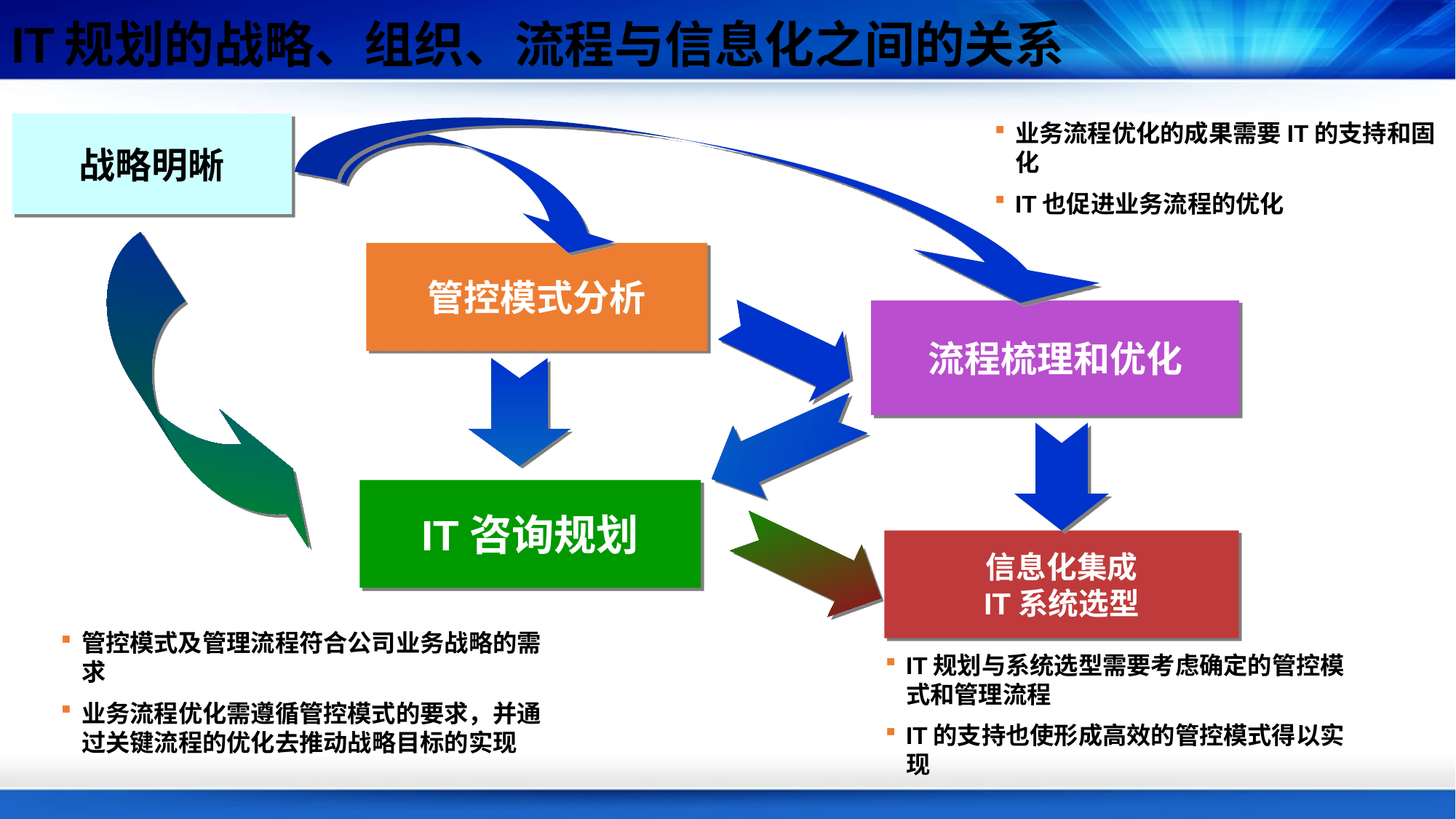

IT规划的战略、组织、流程与信息化之间的关系

战略明晰
业务流程优化的成果需要IT的支持和固化
IT也促进业务流程的优化

管控模式分析
流程梳理和优化

IT咨询规划

信息化集成
IT系统选型
管控模式及管理流程符合公司业务战略的需求
业务流程优化需遵循管控模式的要求，并通过关键流程的优化去推动战略目标的实现
IT规划与系统选型需要考虑确定的管控模式和管理流程
IT的支持也使形成高效的管控模式得以实现